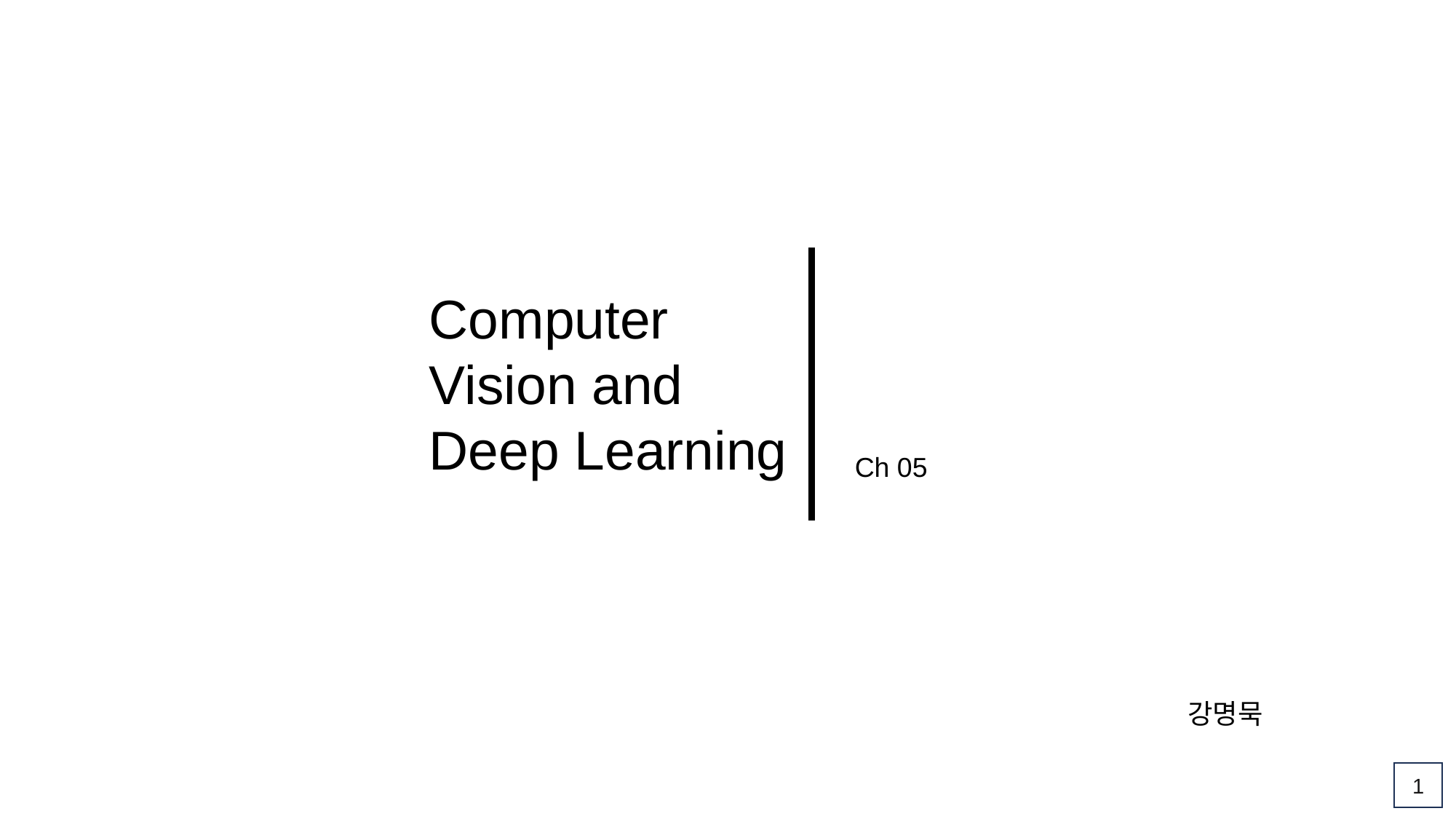

Computer Vision and Deep Learning

Ch 05
강명묵
1